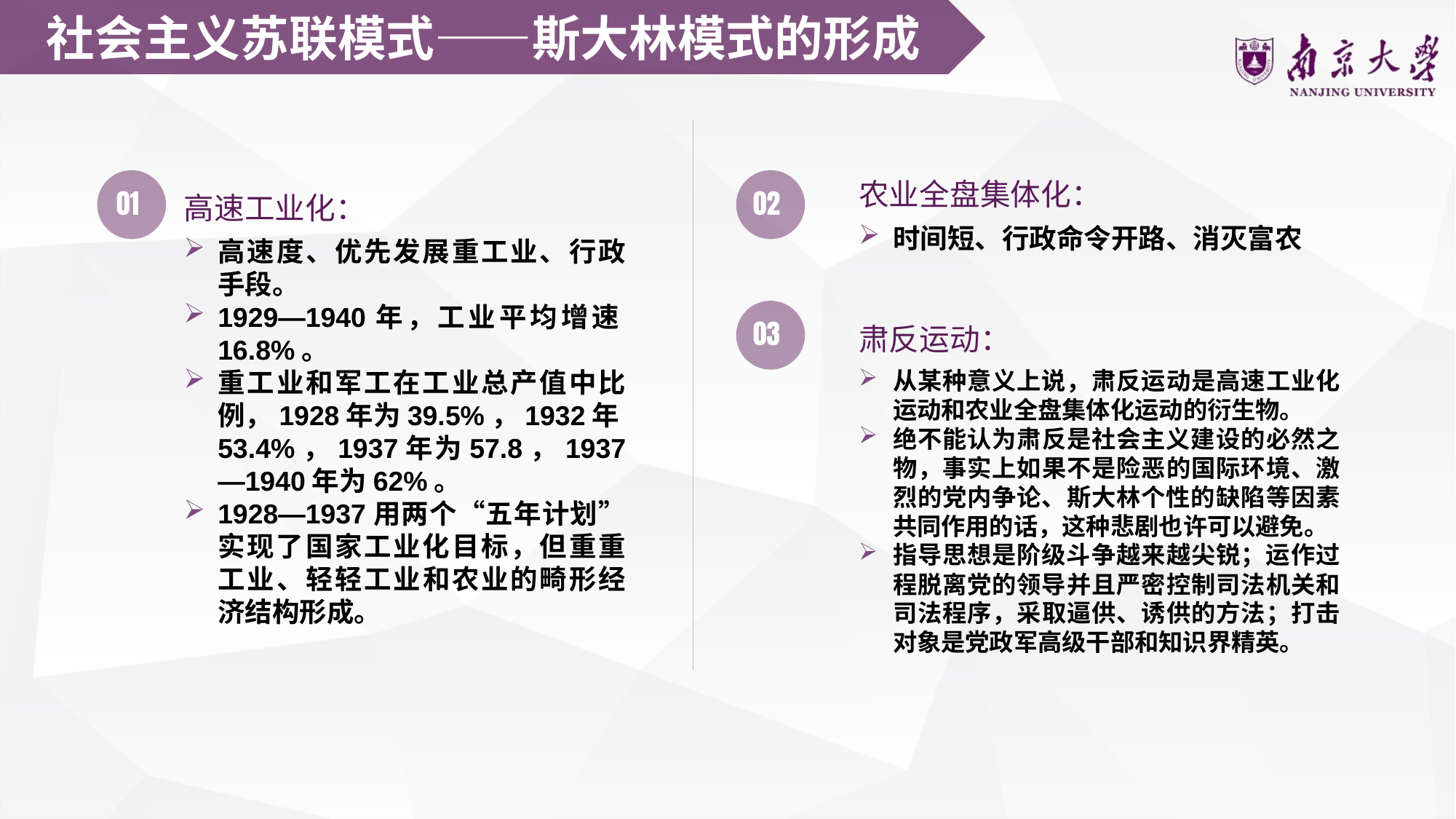

社会主义苏联模式——斯大林模式的形成

01

02
农业全盘集体化：
时间短、行政命令开路、消灭富农
高速工业化：
高速度、优先发展重工业、行政手段。
1929—1940年，工业平均增速16.8%。
重工业和军工在工业总产值中比例，1928年为39.5%，1932年53.4%，1937年为57.8，1937—1940年为62%。
1928—1937用两个“五年计划”实现了国家工业化目标，但重重工业、轻轻工业和农业的畸形经济结构形成。

03
肃反运动：
从某种意义上说，肃反运动是高速工业化运动和农业全盘集体化运动的衍生物。
绝不能认为肃反是社会主义建设的必然之物，事实上如果不是险恶的国际环境、激烈的党内争论、斯大林个性的缺陷等因素共同作用的话，这种悲剧也许可以避免。
指导思想是阶级斗争越来越尖锐；运作过程脱离党的领导并且严密控制司法机关和司法程序，采取逼供、诱供的方法；打击对象是党政军高级干部和知识界精英。